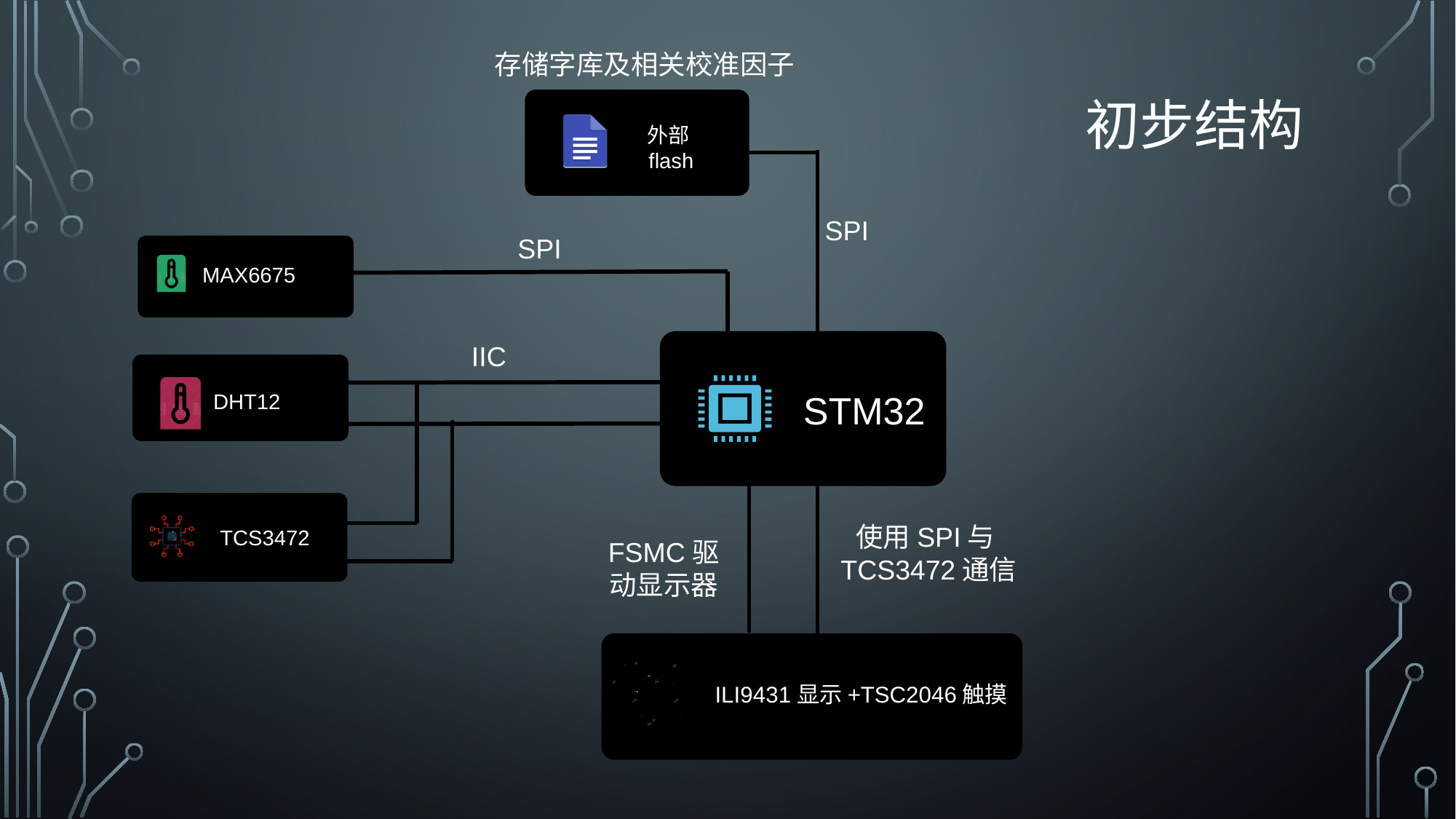

存储字库及相关校准因子
外部flash

初步结构
SPI
    MAX6675
SPI
    STM32
    DHT12
IIC
    TCS3472
使用SPI与TCS3472通信
FSMC驱动显示器
    ILI9431显示+TSC2046触摸